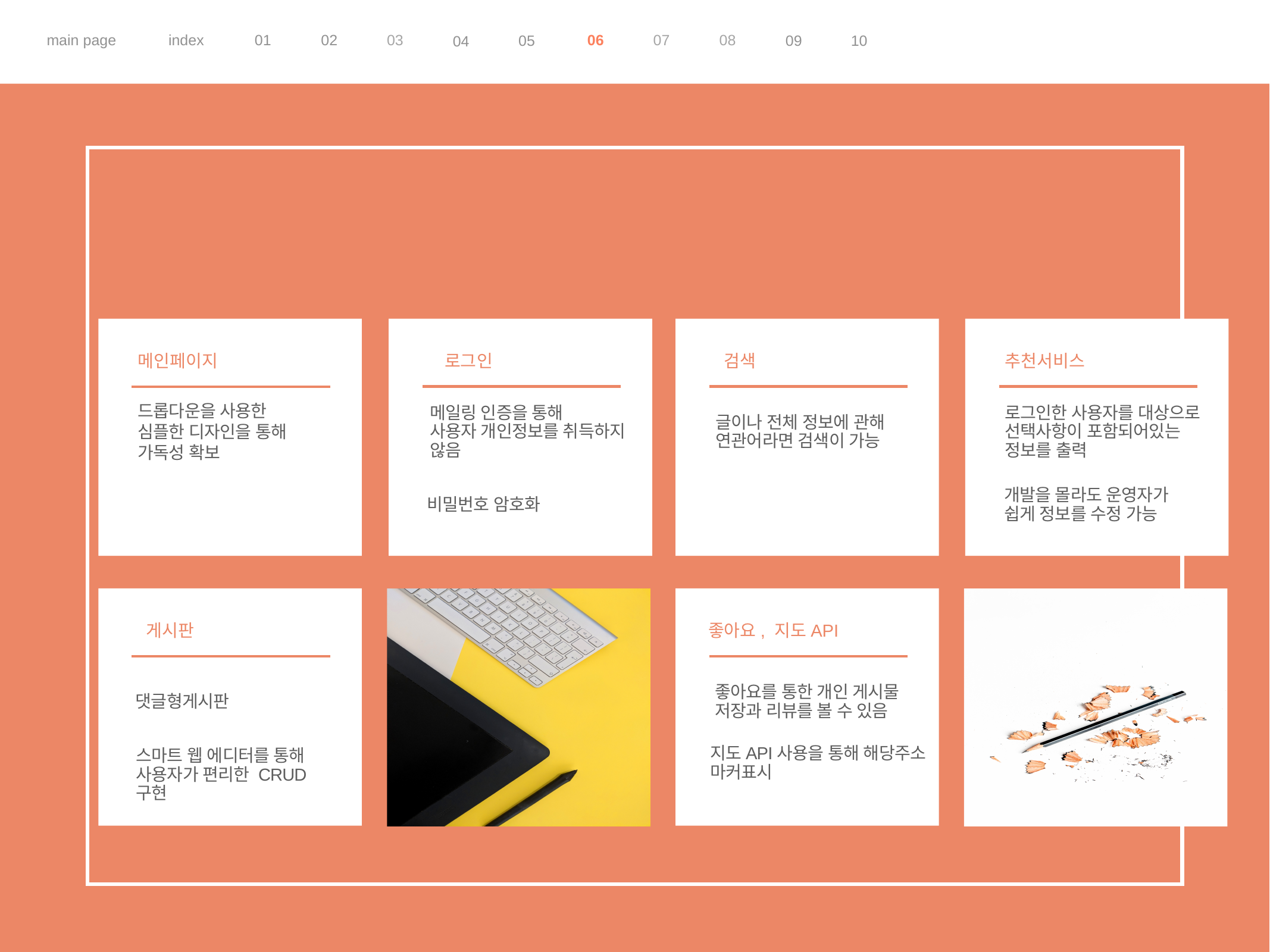

main page
index
01
02
03
06
07
08
04
05
09
10

04
기능구현

메인페이지
로그인
검색
추천서비스

드롭다운을 사용한
심플한 디자인을 통해
가독성 확보
메일링 인증을 통해
사용자 개인정보를 취득하지
않음
로그인한 사용자를 대상으로
선택사항이 포함되어있는
정보를 출력
글이나 전체 정보에 관해
연관어라면 검색이 가능
개발을 몰라도 운영자가
쉽게 정보를 수정 가능
비밀번호 암호화

게시판
좋아요, 지도API

좋아요를 통한 개인 게시물
저장과 리뷰를 볼 수 있음
댓글형게시판
지도API사용을 통해 해당주소
마커표시
스마트 웹 에디터를 통해
사용자가 편리한 CRUD
구현